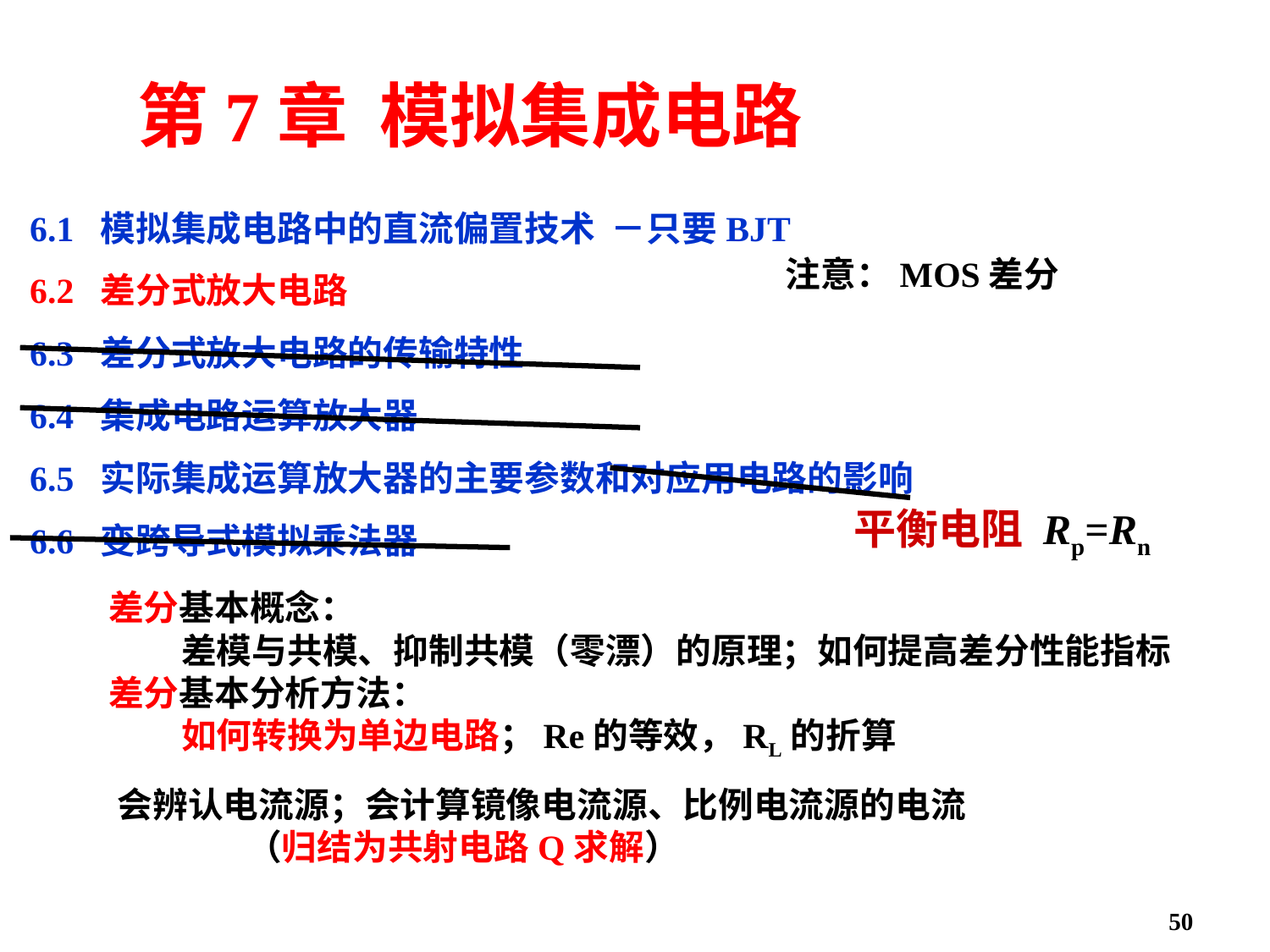

# 第7章  模拟集成电路
6.1  模拟集成电路中的直流偏置技术  －只要BJT
注意：MOS差分
6.2  差分式放大电路
6.3  差分式放大电路的传输特性

6.4  集成电路运算放大器

6.5  实际集成运算放大器的主要参数和对应用电路的影响

平衡电阻 Rp=Rn
6.6  变跨导式模拟乘法器

差分基本概念：
        差模与共模、抑制共模（零漂）的原理；如何提高差分性能指标
差分基本分析方法：
        如何转换为单边电路；Re的等效，RL的折算
会辨认电流源；会计算镜像电流源、比例电流源的电流
               （归结为共射电路Q求解）
50